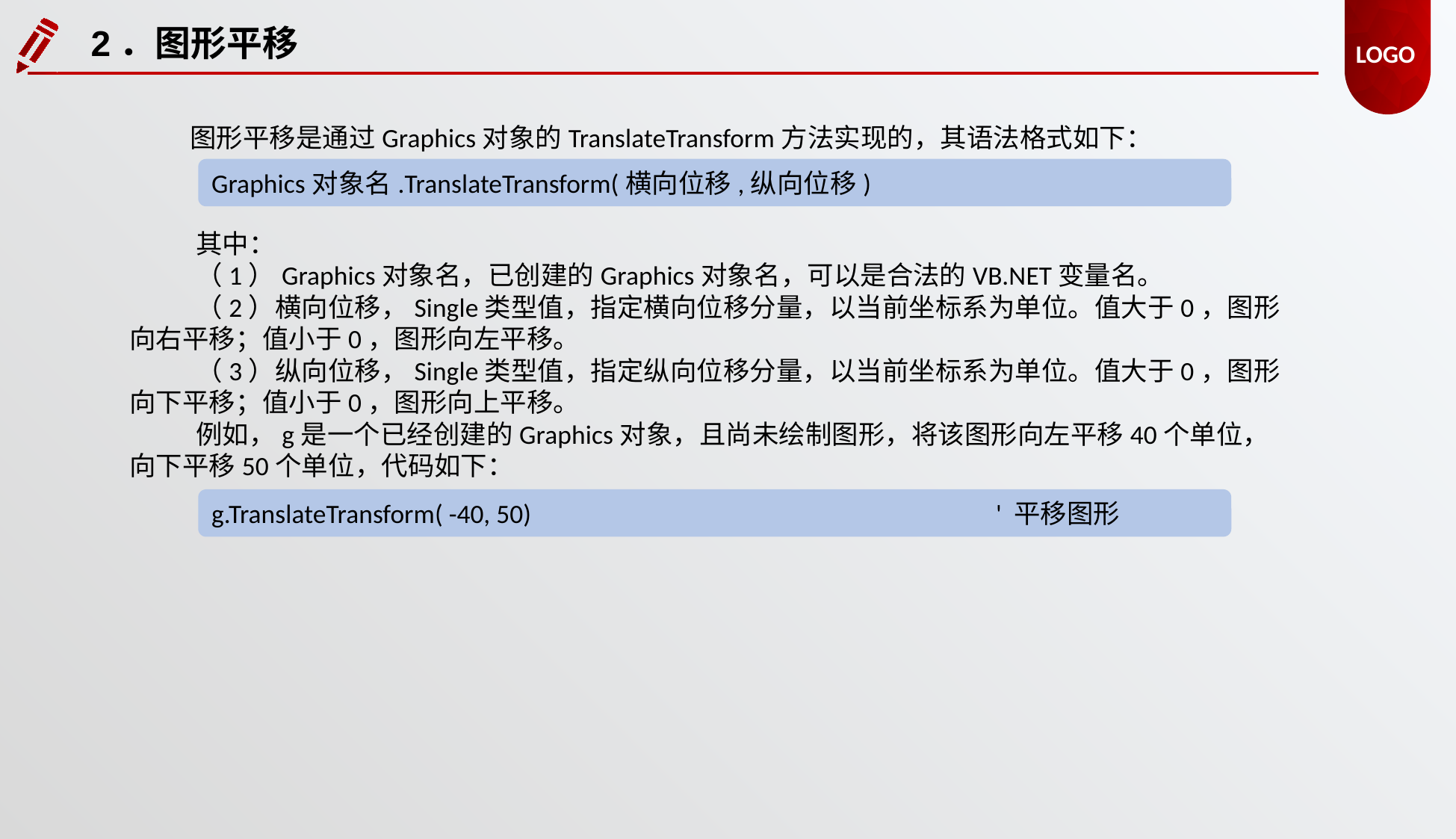

2．图形平移
图形平移是通过Graphics对象的TranslateTransform方法实现的，其语法格式如下：
Graphics对象名.TranslateTransform(横向位移,纵向位移)
其中：
（1）Graphics对象名，已创建的Graphics对象名，可以是合法的VB.NET变量名。
（2）横向位移，Single类型值，指定横向位移分量，以当前坐标系为单位。值大于0，图形向右平移；值小于0，图形向左平移。
（3）纵向位移，Single类型值，指定纵向位移分量，以当前坐标系为单位。值大于0，图形向下平移；值小于0，图形向上平移。
例如，g是一个已经创建的Graphics对象，且尚未绘制图形，将该图形向左平移40个单位，向下平移50个单位，代码如下：
g.TranslateTransform( -40, 50)					' 平移图形